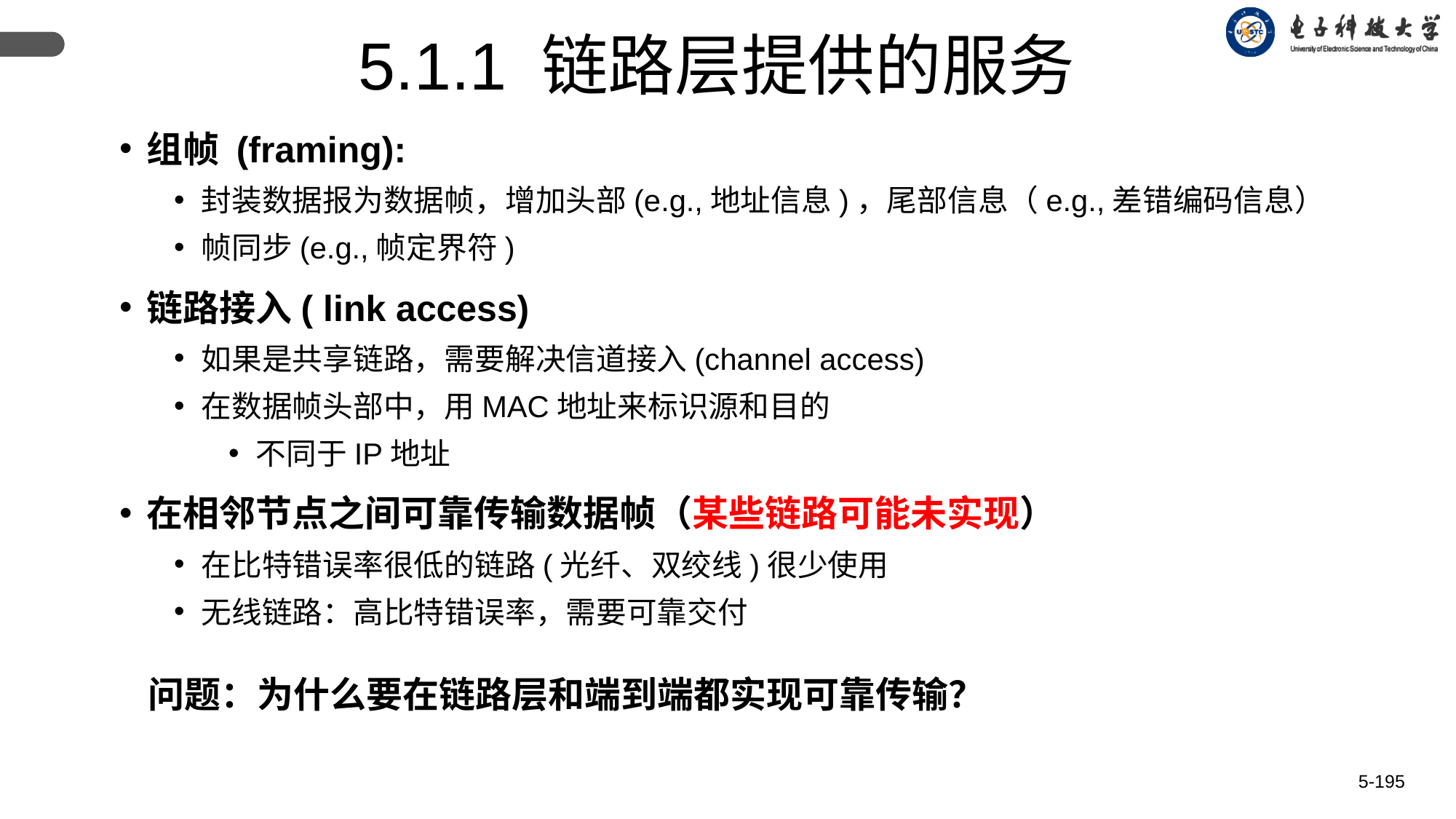

5.1.1 链路层提供的服务
组帧 (framing):
封装数据报为数据帧，增加头部(e.g.,地址信息)，尾部信息（e.g.,差错编码信息）
帧同步(e.g.,帧定界符)
链路接入( link access)
如果是共享链路，需要解决信道接入(channel access)
在数据帧头部中，用MAC地址来标识源和目的
不同于IP地址
在相邻节点之间可靠传输数据帧（某些链路可能未实现）
在比特错误率很低的链路(光纤、双绞线)很少使用
无线链路：高比特错误率，需要可靠交付
问题：为什么要在链路层和端到端都实现可靠传输？
5-195